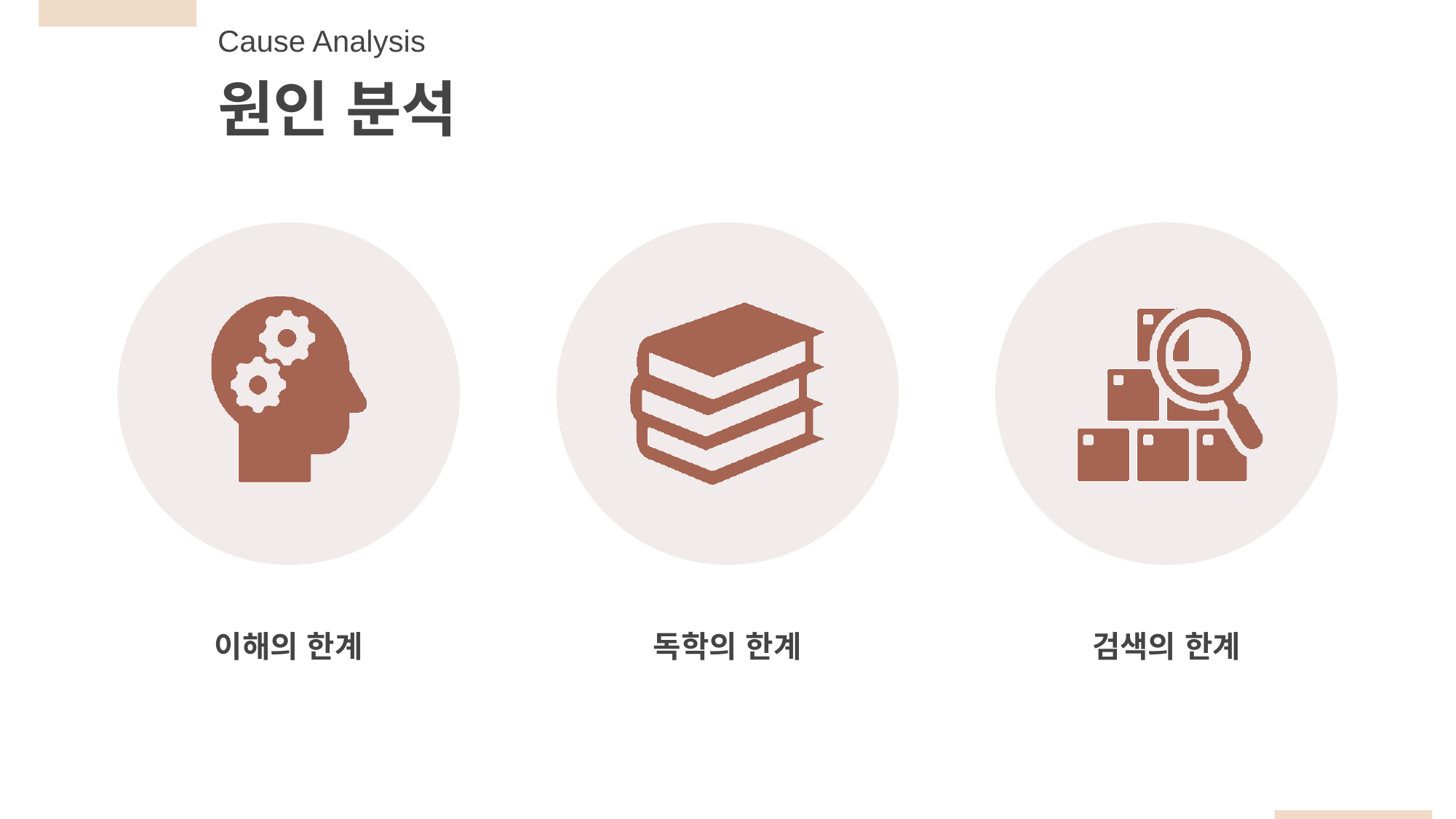

Cause Analysis
원인 분석

이해의 한계
독학의 한계
검색의 한계